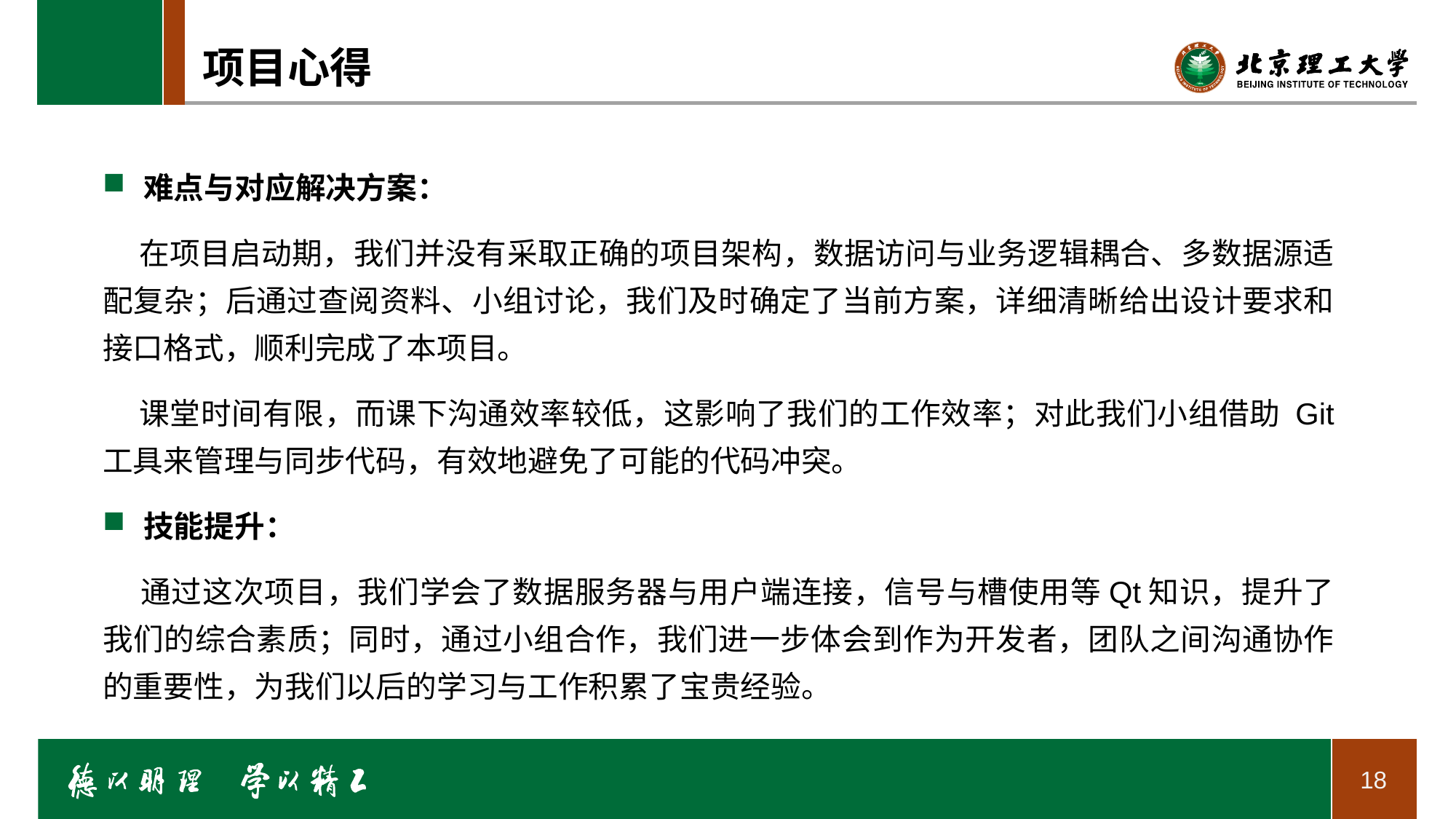

# 项目心得
难点与对应解决方案：
    在项目启动期，我们并没有采取正确的项目架构，数据访问与业务逻辑耦合、多数据源适配复杂；后通过查阅资料、小组讨论，我们及时确定了当前方案，详细清晰给出设计要求和接口格式，顺利完成了本项目。
    课堂时间有限，而课下沟通效率较低，这影响了我们的工作效率；对此我们小组借助 Git 工具来管理与同步代码，有效地避免了可能的代码冲突。
技能提升：
    通过这次项目，我们学会了数据服务器与用户端连接，信号与槽使用等Qt知识，提升了我们的综合素质；同时，通过小组合作，我们进一步体会到作为开发者，团队之间沟通协作的重要性，为我们以后的学习与工作积累了宝贵经验。